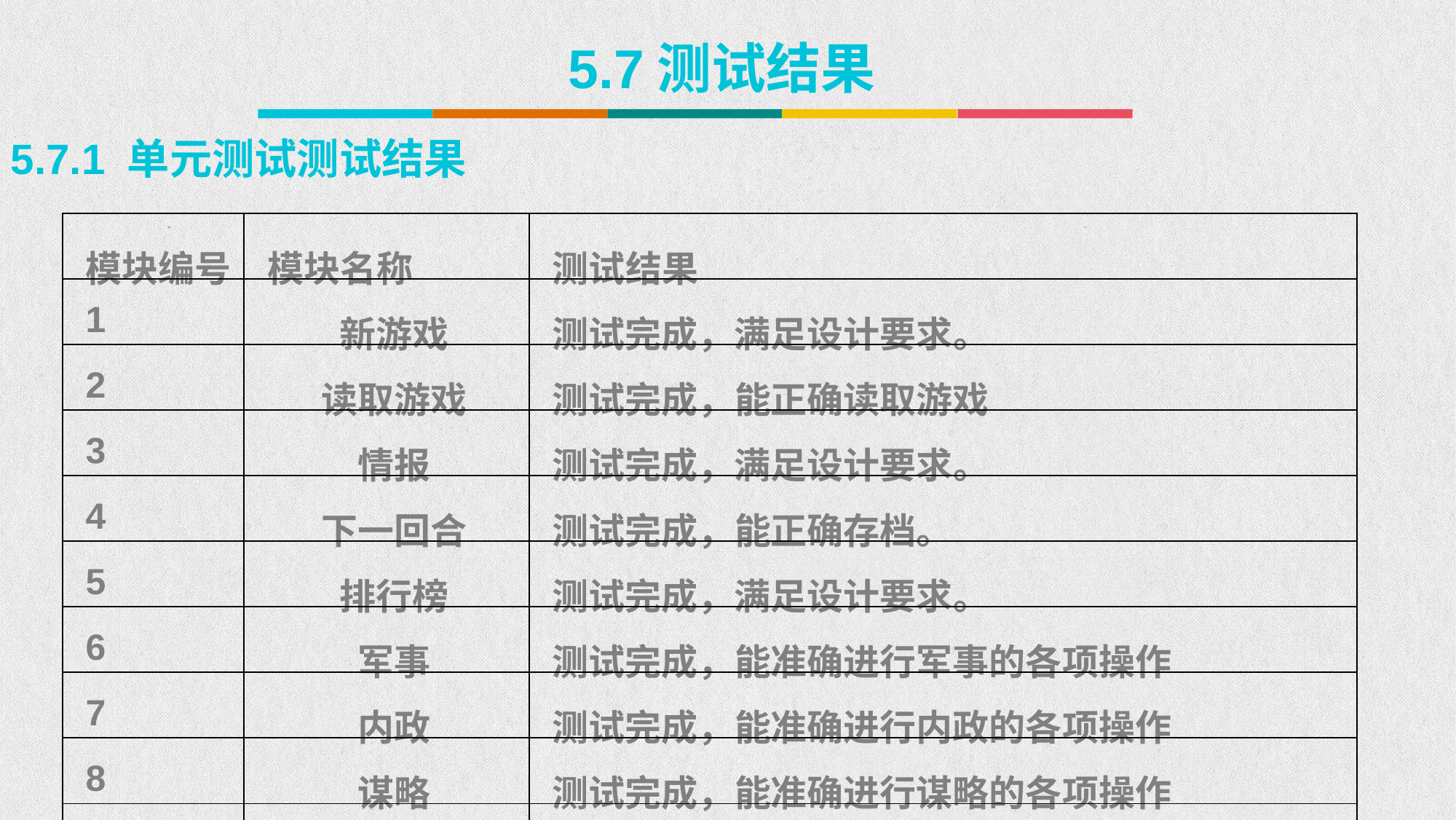

5.7测试结果

5.7.1 单元测试测试结果
| 模块编号 | 模块名称 | 测试结果 |
| --- | --- | --- |
| 1 | 新游戏 | 测试完成，满足设计要求。 |
| 2 | 读取游戏 | 测试完成，能正确读取游戏 |
| 3 | 情报 | 测试完成，满足设计要求。 |
| 4 | 下一回合 | 测试完成，能正确存档。 |
| 5 | 排行榜 | 测试完成，满足设计要求。 |
| 6 | 军事 | 测试完成，能准确进行军事的各项操作 |
| 7 | 内政 | 测试完成，能准确进行内政的各项操作 |
| 8 | 谋略 | 测试完成，能准确进行谋略的各项操作 |
| 9 | 人事 | 测试完成，能准确进行人事的各项操作 |